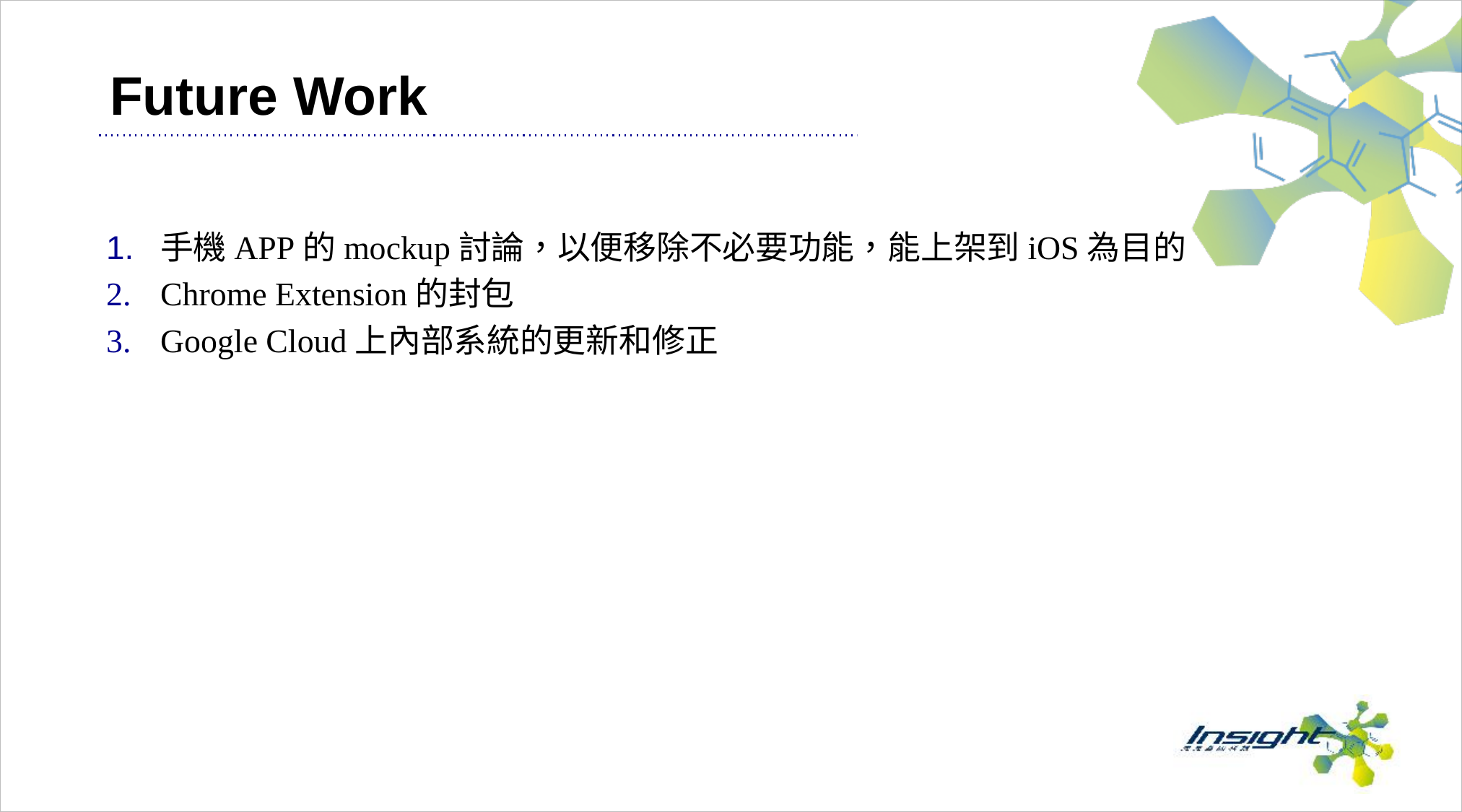

# Future Work

手機APP的mockup討論，以便移除不必要功能，能上架到iOS為目的
Chrome Extension的封包
Google Cloud上內部系統的更新和修正